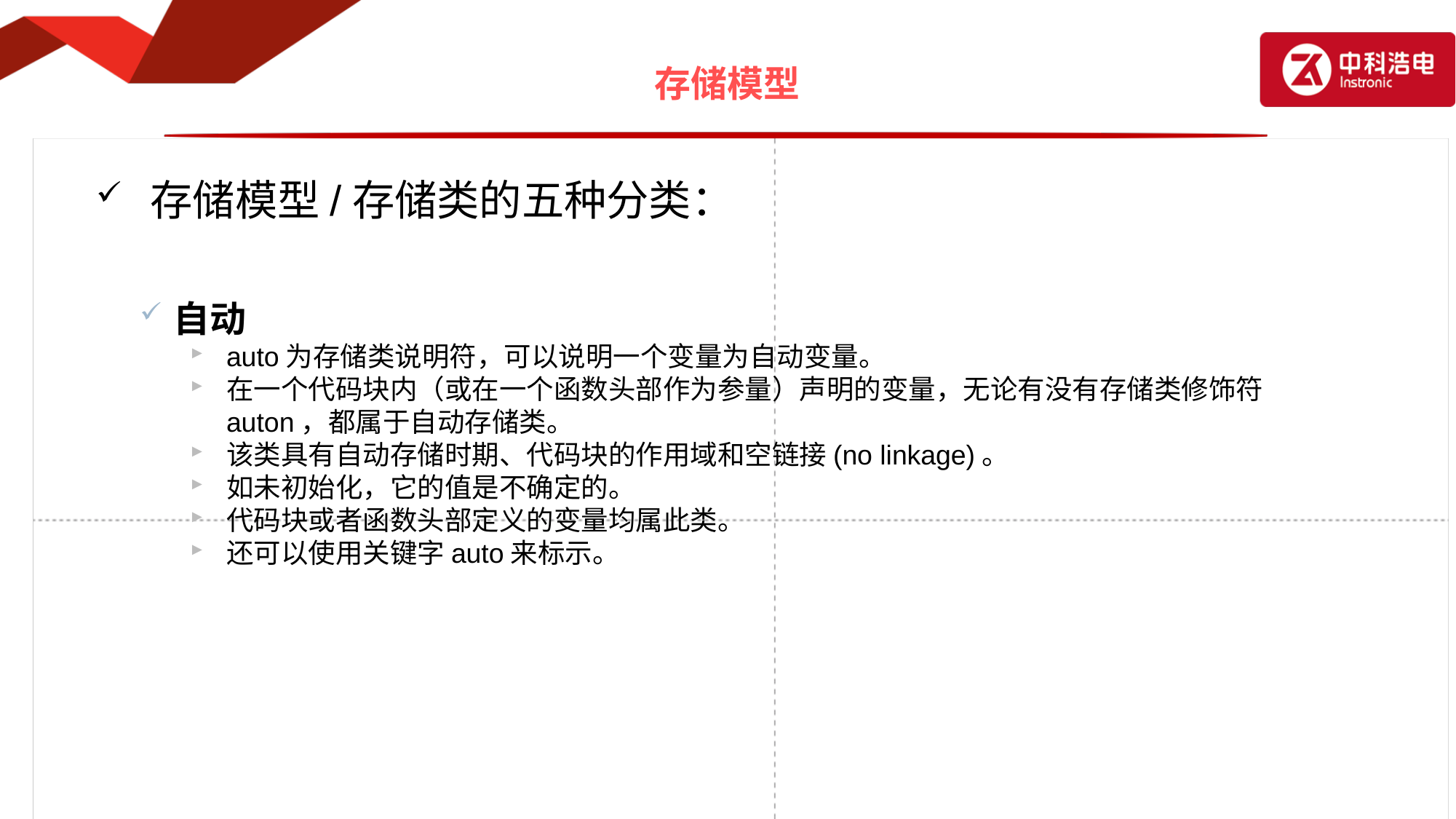

# 存储模型
存储模型/存储类的五种分类：

自动
auto为存储类说明符，可以说明一个变量为自动变量。
在一个代码块内（或在一个函数头部作为参量）声明的变量，无论有没有存储类修饰符auton，都属于自动存储类。
该类具有自动存储时期、代码块的作用域和空链接(no linkage)。
如未初始化，它的值是不确定的。
代码块或者函数头部定义的变量均属此类。
还可以使用关键字auto来标示。